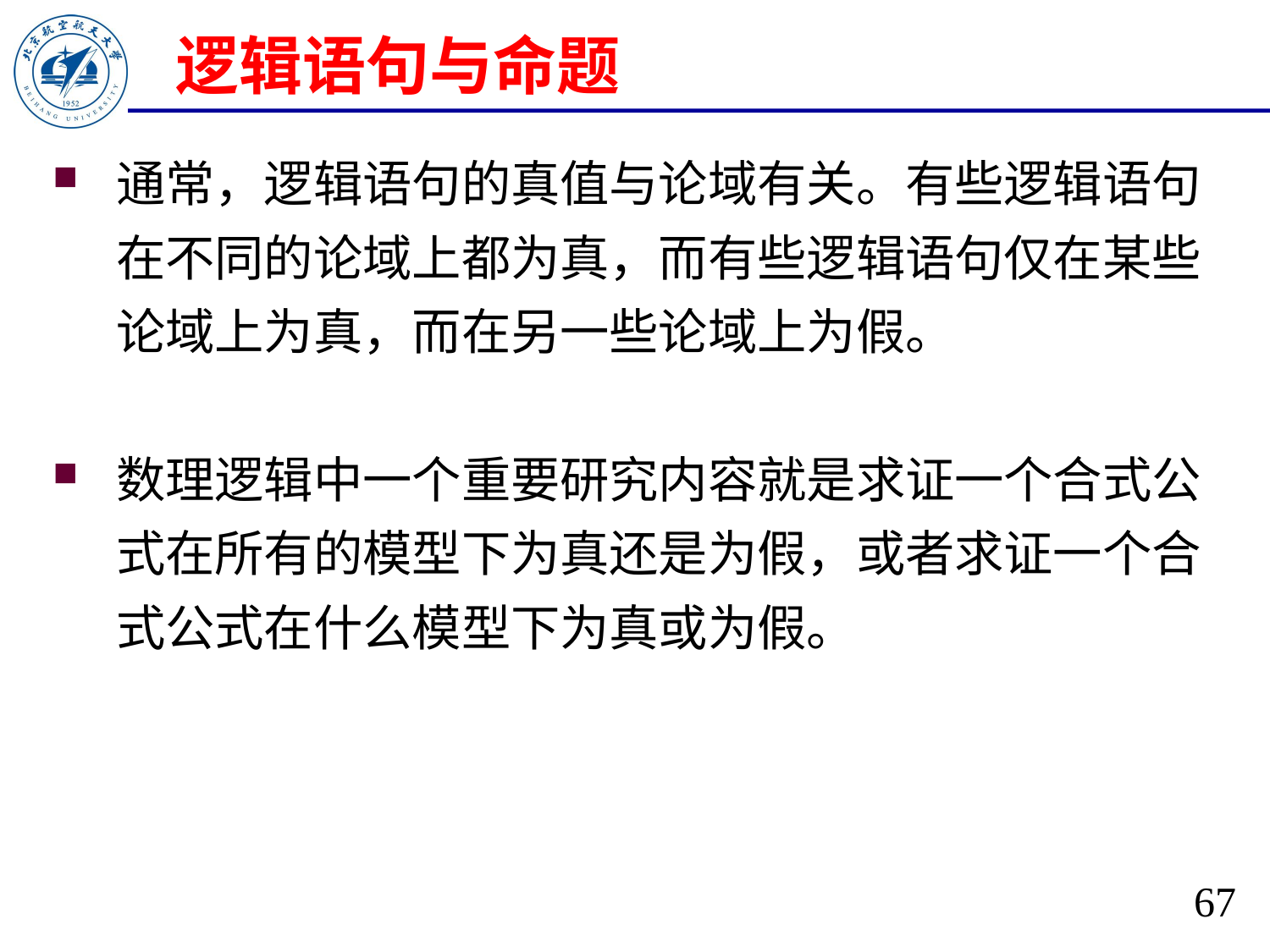

# 逻辑语句与命题
通常，逻辑语句的真值与论域有关。有些逻辑语句在不同的论域上都为真，而有些逻辑语句仅在某些论域上为真，而在另一些论域上为假。

数理逻辑中一个重要研究内容就是求证一个合式公式在所有的模型下为真还是为假，或者求证一个合式公式在什么模型下为真或为假。